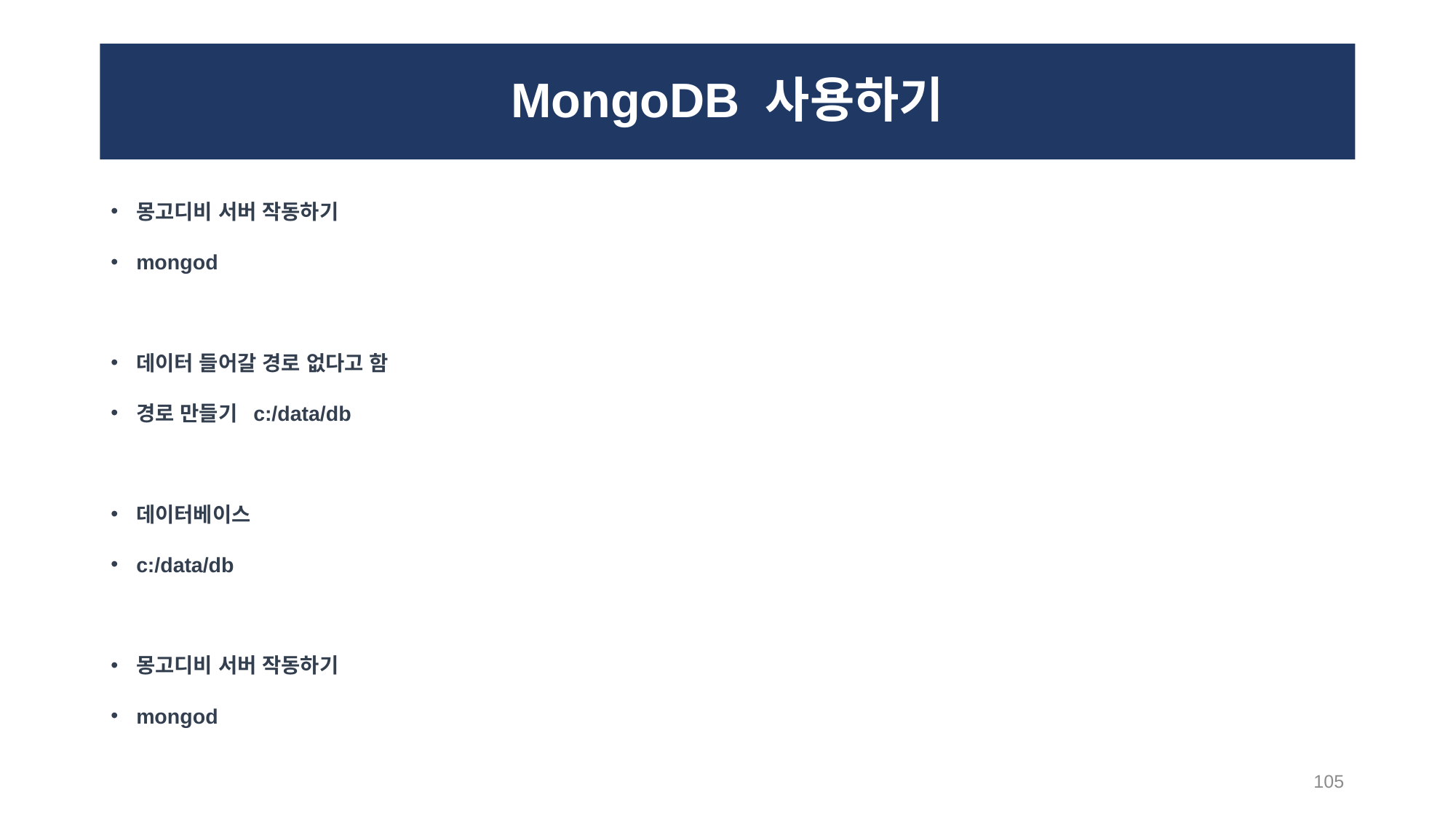

# MongoDB 사용하기
몽고디비 서버 작동하기
mongod

데이터 들어갈 경로 없다고 함
경로 만들기  c:/data/db

데이터베이스
c:/data/db

몽고디비 서버 작동하기
mongod
105